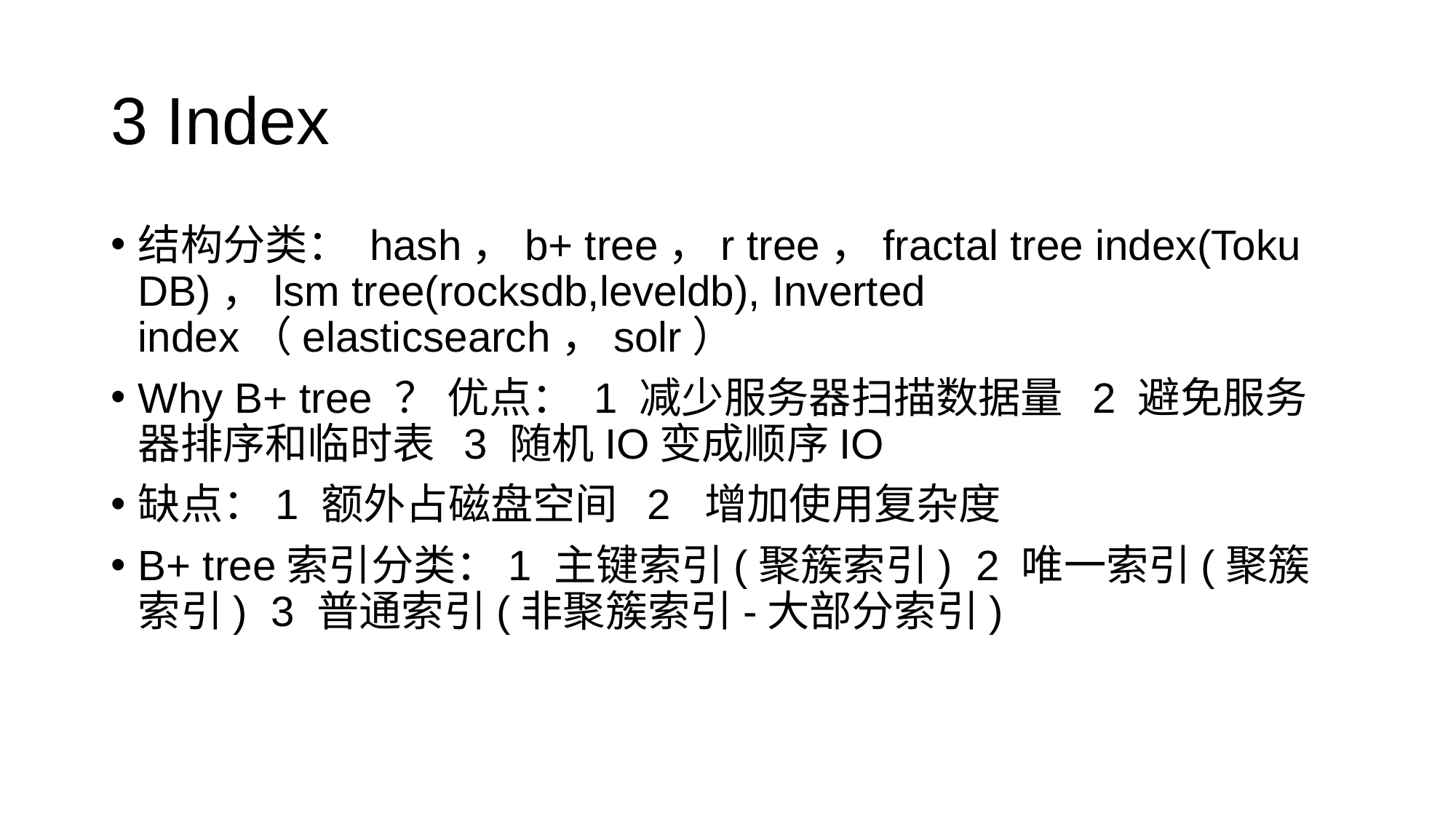

# 3 Index
结构分类： hash，b+ tree，r tree，fractal tree index(Toku DB)，lsm tree(rocksdb,leveldb), Inverted index（elasticsearch，solr）
Why B+ tree ？ 优点： 1 减少服务器扫描数据量  2 避免服务器排序和临时表  3 随机IO变成顺序IO
缺点：1 额外占磁盘空间  2  增加使用复杂度
B+ tree索引分类：1 主键索引(聚簇索引)  2 唯一索引(聚簇索引)  3 普通索引(非聚簇索引-大部分索引)